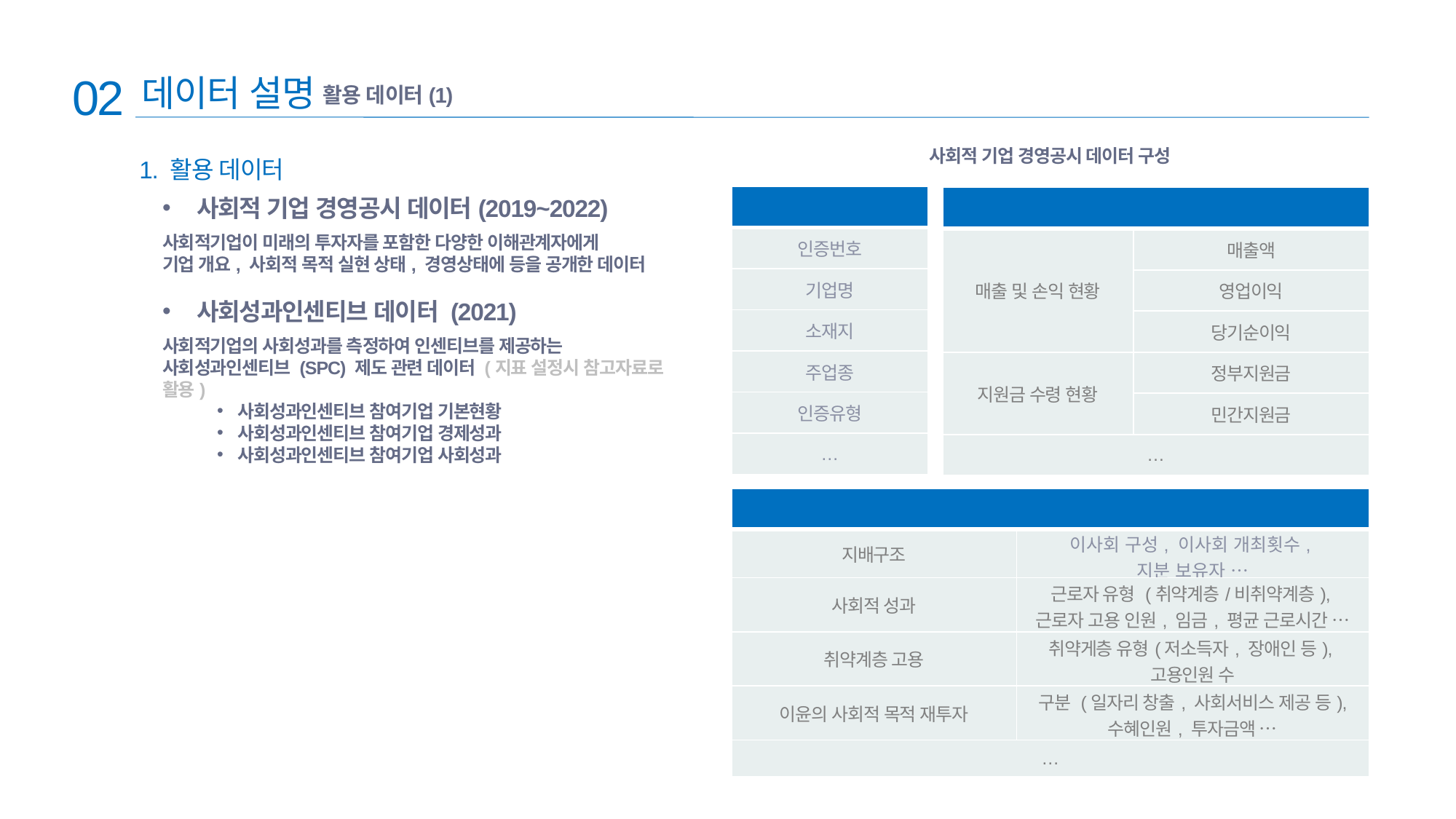

02
데이터 설명
활용 데이터(1)
사회적 기업 경영공시 데이터 구성
1. 활용 데이터
| 기업 개요 |
| --- |
| 인증번호 |
| 기업명 |
| 소재지 |
| 주업종 |
| 인증유형 |
| … |
사회적 기업 경영공시 데이터(2019~2022)

사회적기업이 미래의 투자자를 포함한 다양한 이해관계자에게
기업 개요, 사회적 목적 실현 상태, 경영상태에 등을 공개한 데이터

사회성과인센티브 데이터 (2021)

사회적기업의 사회성과를 측정하여 인센티브를 제공하는 사회성과인센티브 (SPC) 제도 관련 데이터 (지표 설정시 참고자료로 활용)
사회성과인센티브 참여기업 기본현황
사회성과인센티브 참여기업 경제성과
사회성과인센티브 참여기업 사회성과
| 경제적성과 |  |
| --- | --- |
| 매출 및 손익 현황 | 매출액 |
|  | 영업이익 |
|  | 당기순이익 |
| 지원금 수령 현황 | 정부지원금 |
|  | 민간지원금 |
| … |  |
| 사회적성과 |  |
| --- | --- |
| 지배구조 | 이사회 구성, 이사회 개최횟수, 지분 보유자 … |
| 사회적 성과 | 근로자 유형 (취약계층/비취약계층), 근로자 고용 인원, 임금, 평균 근로시간 … |
| 취약계층 고용 | 취약게층 유형(저소득자, 장애인 등), 고용인원 수 |
| 이윤의 사회적 목적 재투자 | 구분 (일자리 창출, 사회서비스 제공 등), 수혜인원, 투자금액 … |
| … |  |